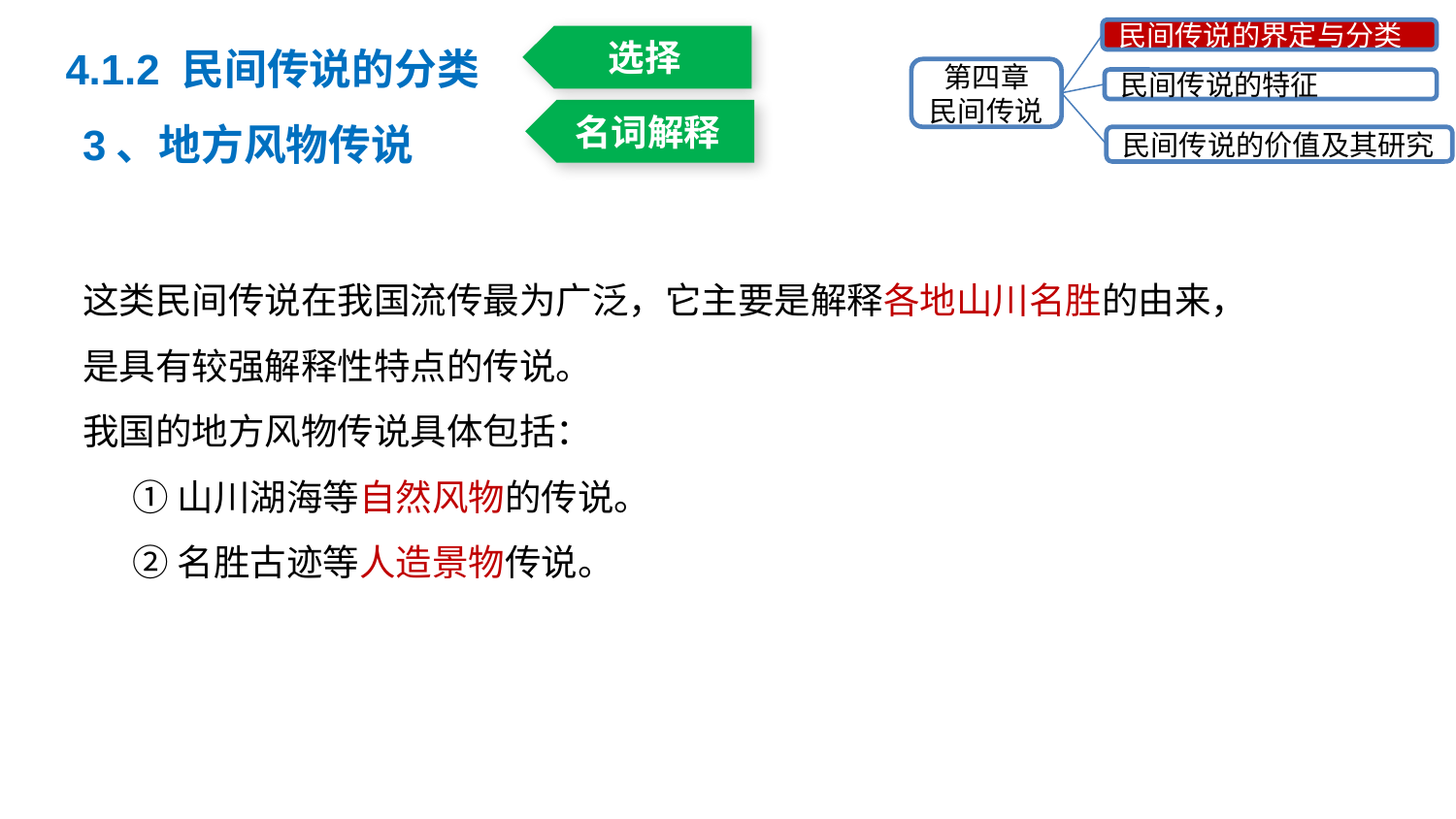

4.1.2 民间传说的分类
民间传说的界定与分类
第四章
民间传说
民间传说的特征
民间传说的价值及其研究
选择
名词解释
3、地方风物传说

这类民间传说在我国流传最为广泛，它主要是解释各地山川名胜的由来，是具有较强解释性特点的传说。
我国的地方风物传说具体包括：
      ①山川湖海等自然风物的传说。
      ②名胜古迹等人造景物传说。